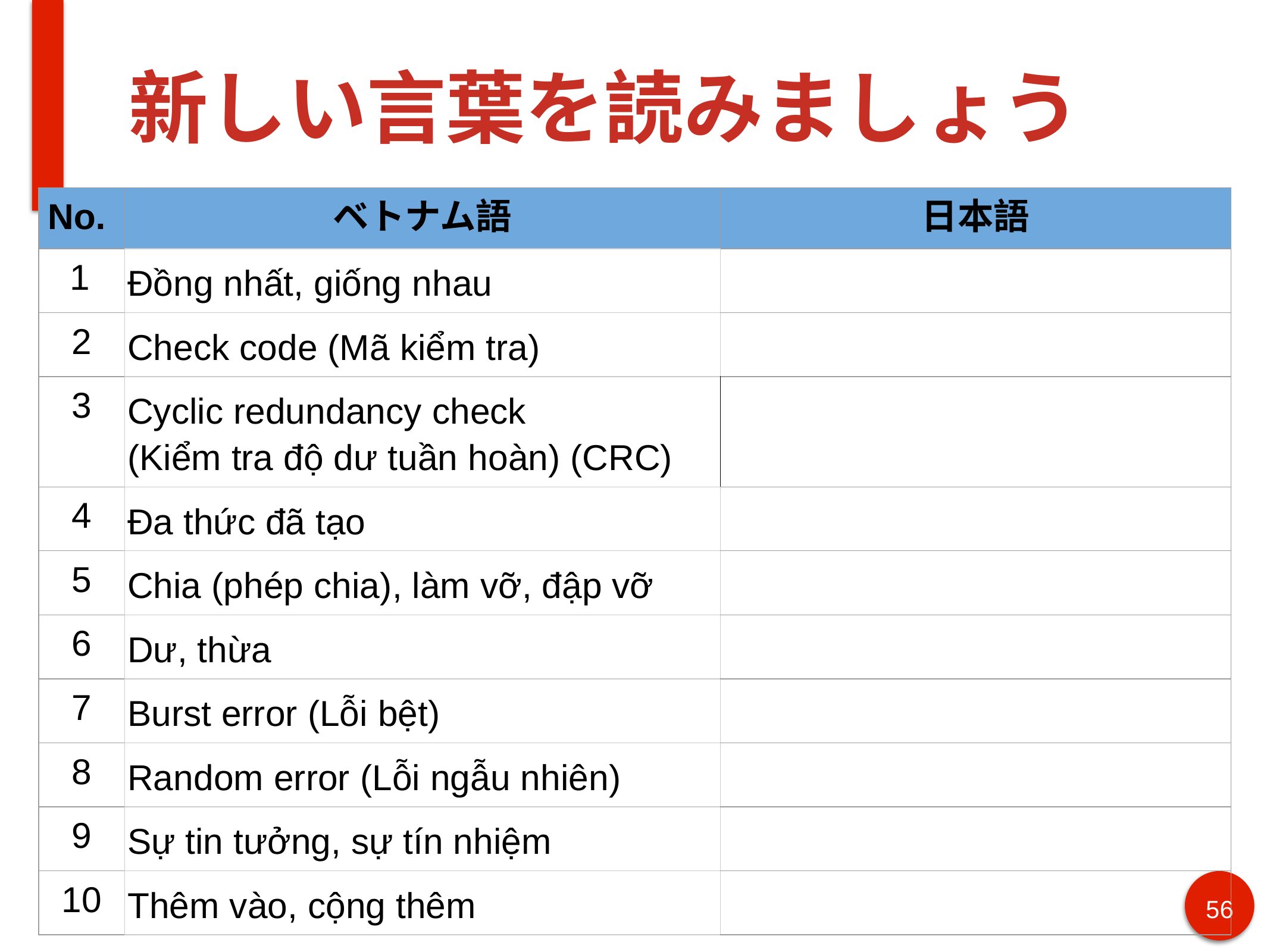

# 新しい言葉を読みましょう
| No. | ベトナム語 | 日本語 |
| --- | --- | --- |
| 1 | Đồng nhất, giống nhau |  |
| 2 | Check code (Mã kiểm tra) |  |
| 3 | Cyclic redundancy check (Kiểm tra độ dư tuần hoàn) (CRC) |  |
| 4 | Đa thức đã tạo |  |
| 5 | Chia (phép chia), làm vỡ, đập vỡ |  |
| 6 | Dư, thừa |  |
| 7 | Burst error (Lỗi bệt) |  |
| 8 | Random error (Lỗi ngẫu nhiên) |  |
| 9 | Sự tin tưởng, sự tín nhiệm |  |
| 10 | Thêm vào, cộng thêm |  |
56